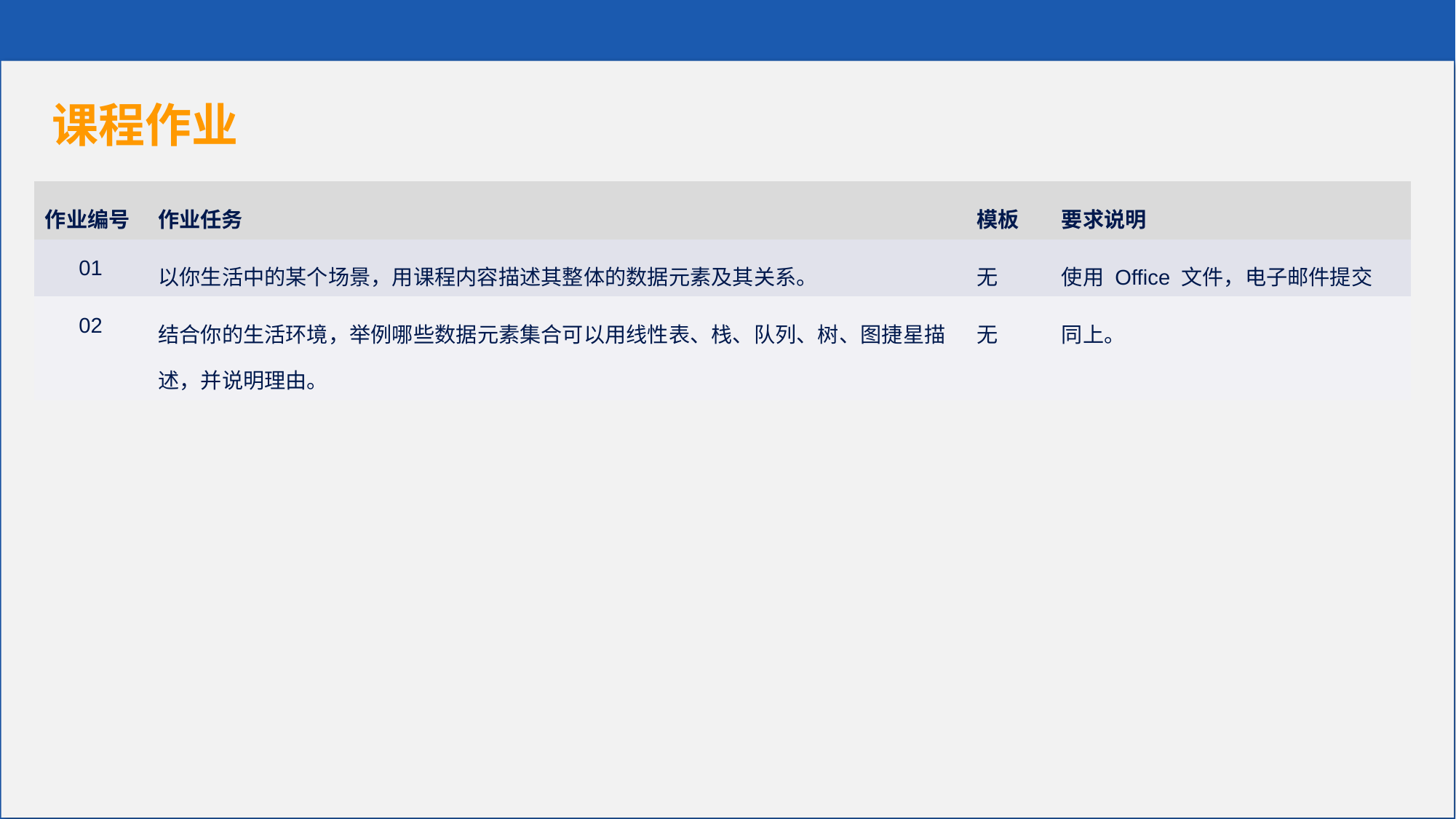

课程作业
| 作业编号 | 作业任务 | 模板 | 要求说明 |
| --- | --- | --- | --- |
| 01 | 以你生活中的某个场景，用课程内容描述其整体的数据元素及其关系。 | 无 | 使用 Office 文件，电子邮件提交 |
| 02 | 结合你的生活环境，举例哪些数据元素集合可以用线性表、栈、队列、树、图捷星描述，并说明理由。 | 无 | 同上。 |